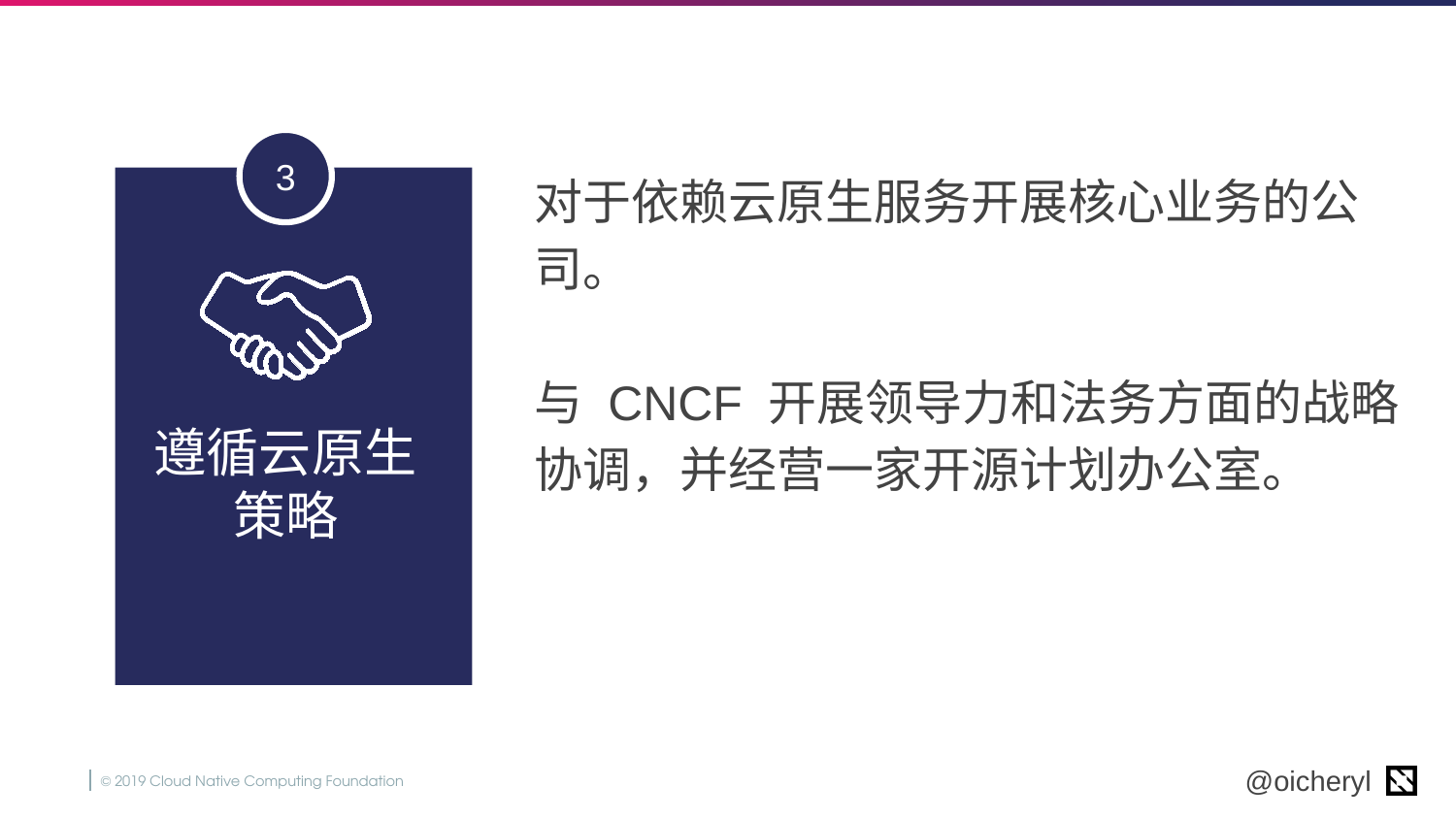

3
对于依赖云原生服务开展核心业务的公司。

与 CNCF 开展领导力和法务方面的战略协调，并经营一家开源计划办公室。

遵循云原生策略
18